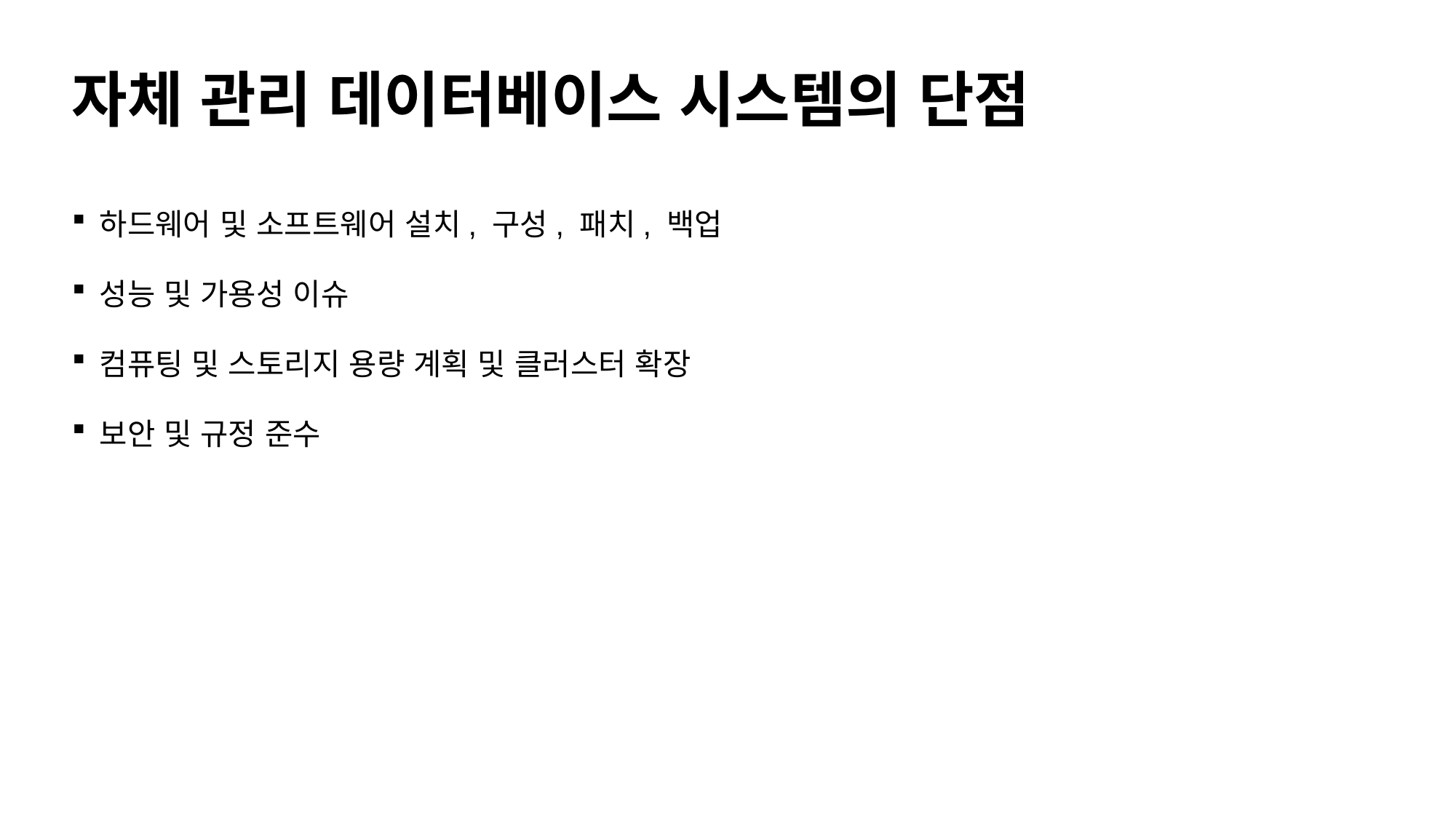

# 자체 관리 데이터베이스 시스템의 단점
하드웨어 및 소프트웨어 설치, 구성, 패치, 백업
성능 및 가용성 이슈
컴퓨팅 및 스토리지 용량 계획 및 클러스터 확장
보안 및 규정 준수